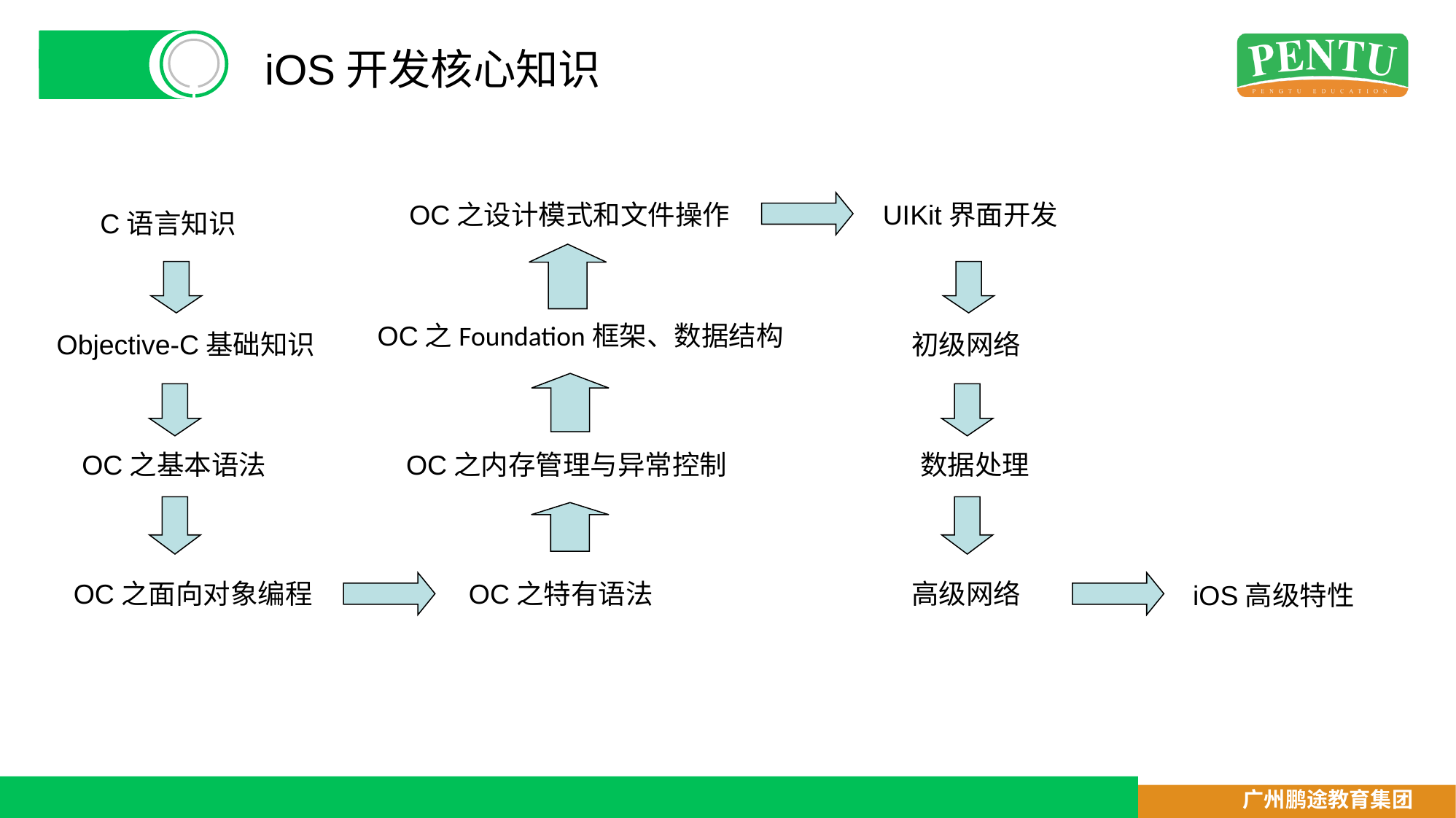

# iOS开发核心知识
OC之设计模式和文件操作

UIKit界面开发
C语言知识

OC之Foundation框架、数据结构
Objective-C基础知识
初级网络

OC之基本语法
OC之内存管理与异常控制
数据处理

OC之面向对象编程
OC之特有语法
高级网络

iOS高级特性